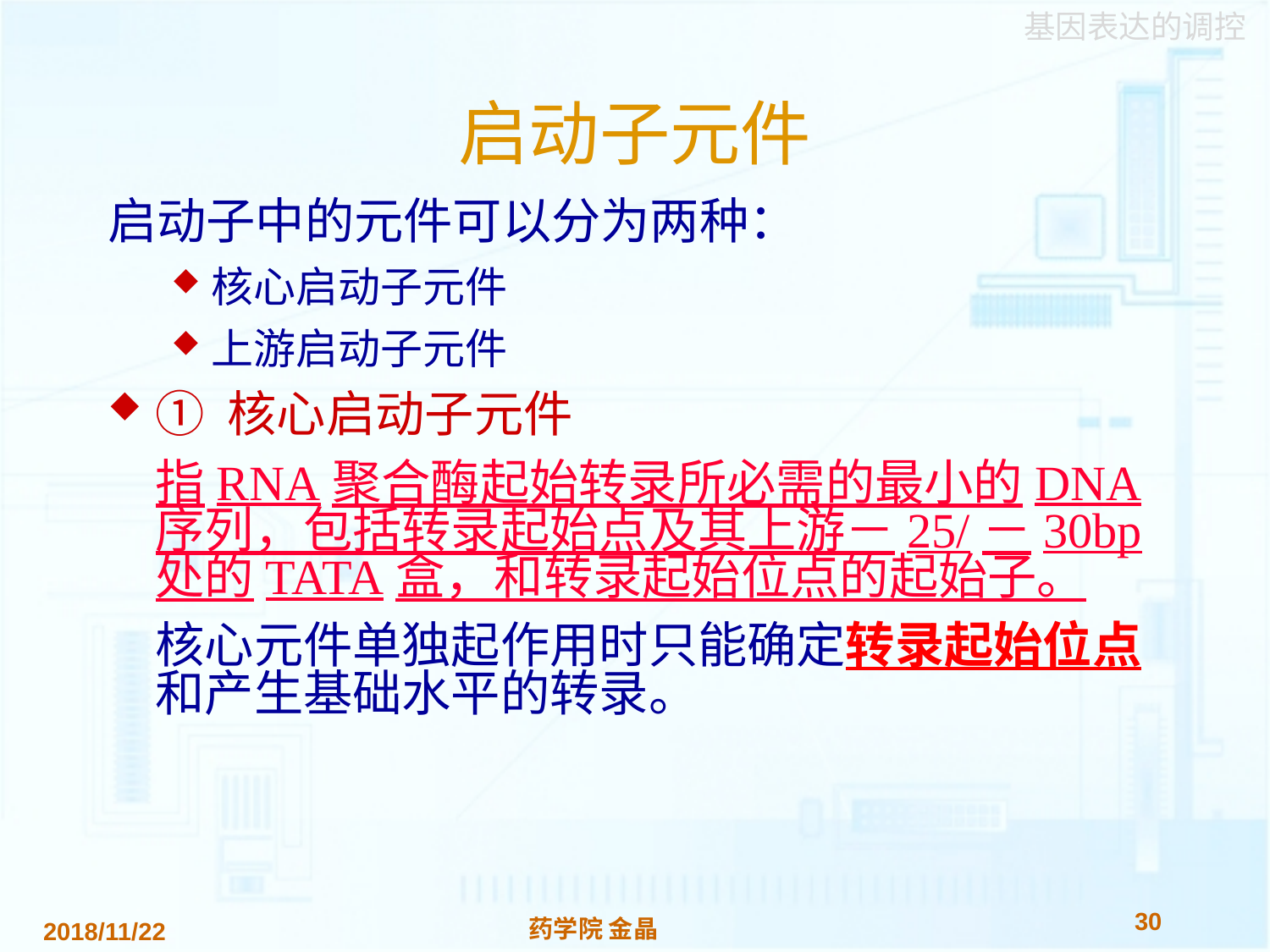

# 启动子元件
启动子中的元件可以分为两种：
核心启动子元件
上游启动子元件
① 核心启动子元件
	指RNA聚合酶起始转录所必需的最小的DNA序列，包括转录起始点及其上游－25/－30bp处的TATA盒，和转录起始位点的起始子。
	核心元件单独起作用时只能确定转录起始位点和产生基础水平的转录。
30
药学院 金晶
2018/11/22